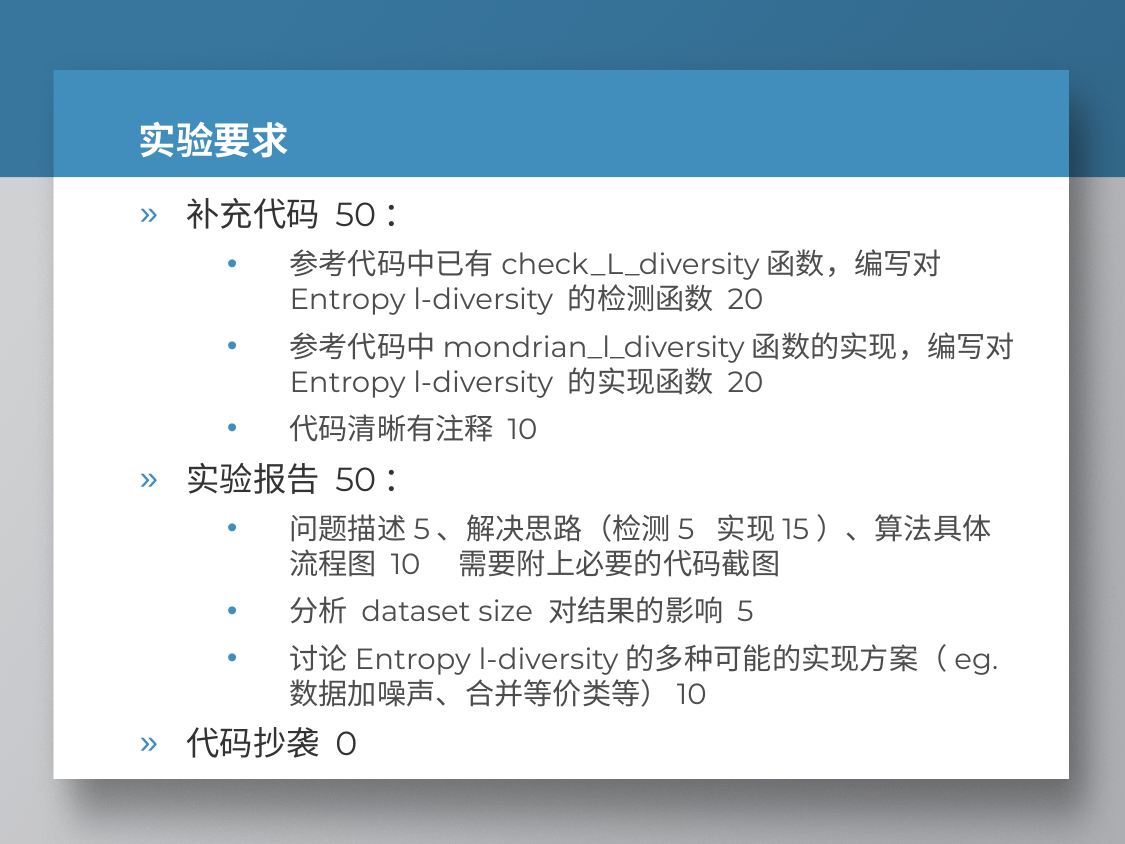

# 实验要求
补充代码 50：
参考代码中已有check_L_diversity函数，编写对Entropy l-diversity 的检测函数 20
参考代码中mondrian_l_diversity函数的实现，编写对 Entropy l-diversity 的实现函数 20
代码清晰有注释 10
实验报告 50：
问题描述5、解决思路（检测5  实现15）、算法具体流程图 10    需要附上必要的代码截图
分析 dataset size 对结果的影响 5
讨论Entropy l-diversity的多种可能的实现方案（eg. 数据加噪声、合并等价类等）10
代码抄袭 0
14